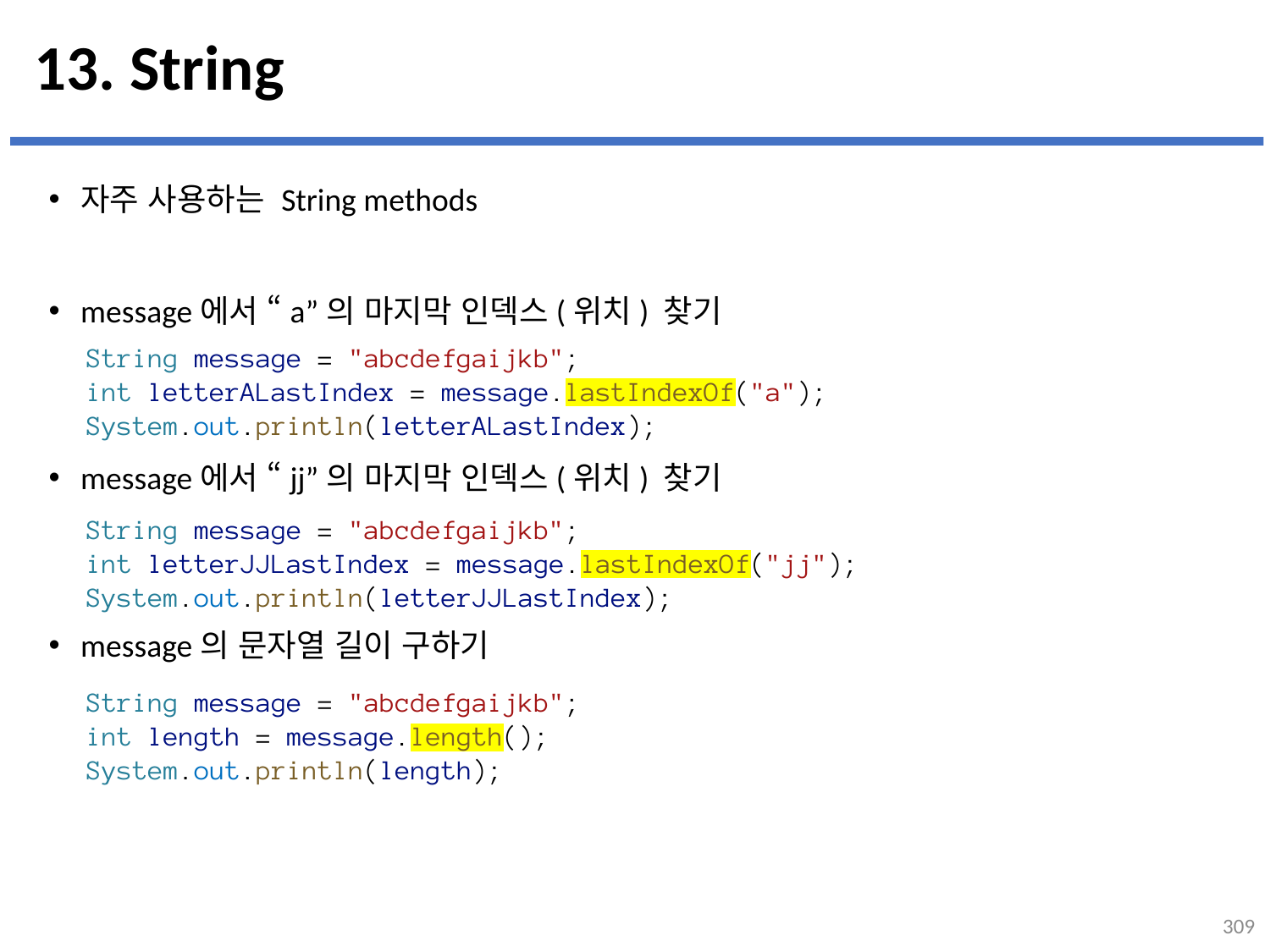

# 13. String
자주 사용하는 String methods

message에서 “a”의 마지막 인덱스(위치) 찾기

message에서 “jj”의 마지막 인덱스(위치) 찾기

message의 문자열 길이 구하기
...

설명
String message = "abcdefgaijkb";
int letterALastIndex = message.lastIndexOf("a");
System.out.println(letterALastIndex);
String message = "abcdefgaijkb";
int letterJJLastIndex = message.lastIndexOf("jj");
System.out.println(letterJJLastIndex);
String message = "abcdefgaijkb";
int length = message.length();
System.out.println(length);
309